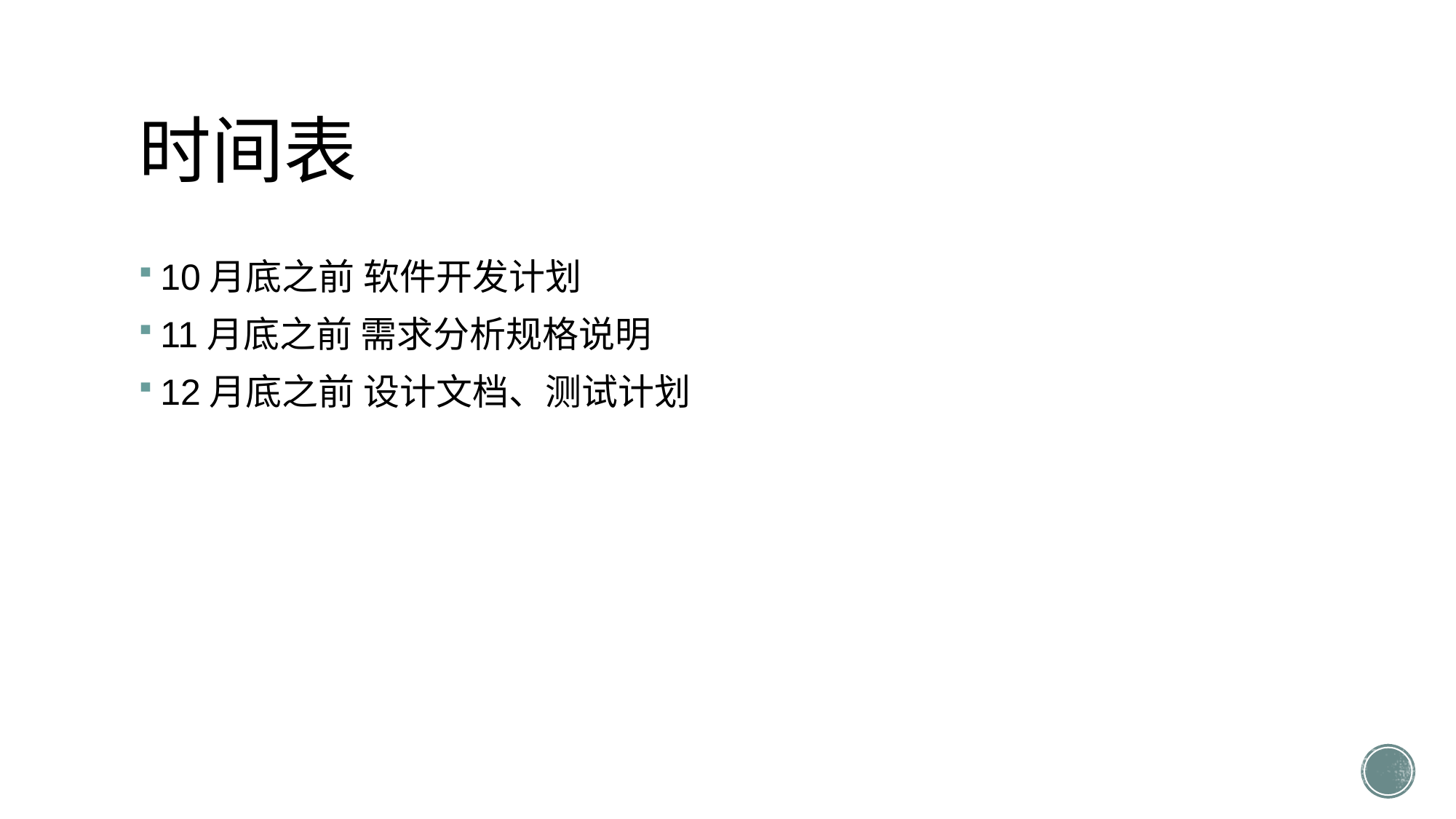

# 时间表
10月底之前 软件开发计划
11月底之前 需求分析规格说明
12月底之前 设计文档、测试计划